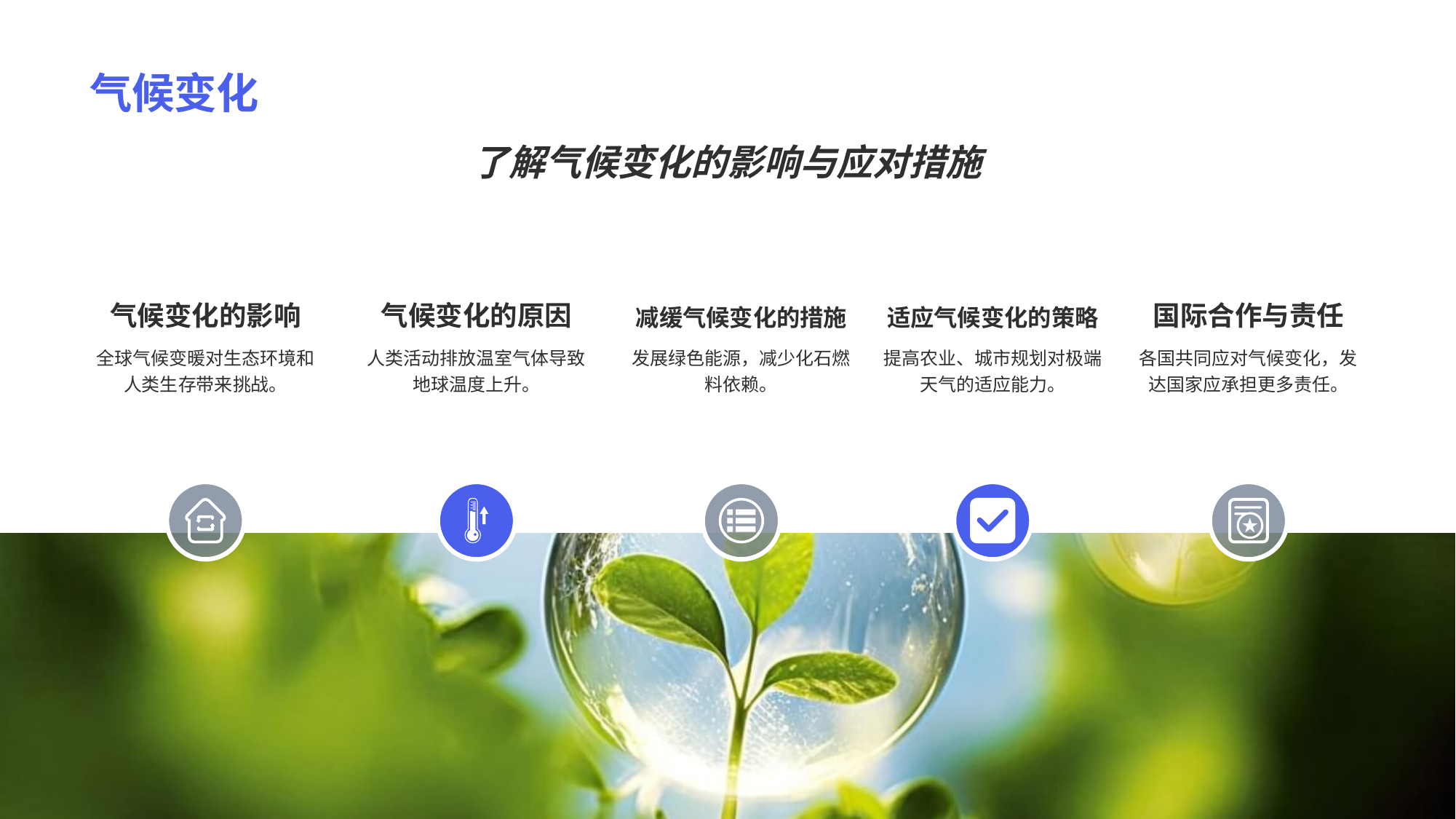

# 气候变化
了解气候变化的影响与应对措施
气候变化的影响
全球气候变暖对生态环境和人类生存带来挑战。

气候变化的原因
人类活动排放温室气体导致地球温度上升。

减缓气候变化的措施
发展绿色能源，减少化石燃料依赖。

适应气候变化的策略
提高农业、城市规划对极端天气的适应能力。

国际合作与责任
各国共同应对气候变化，发达国家应承担更多责任。